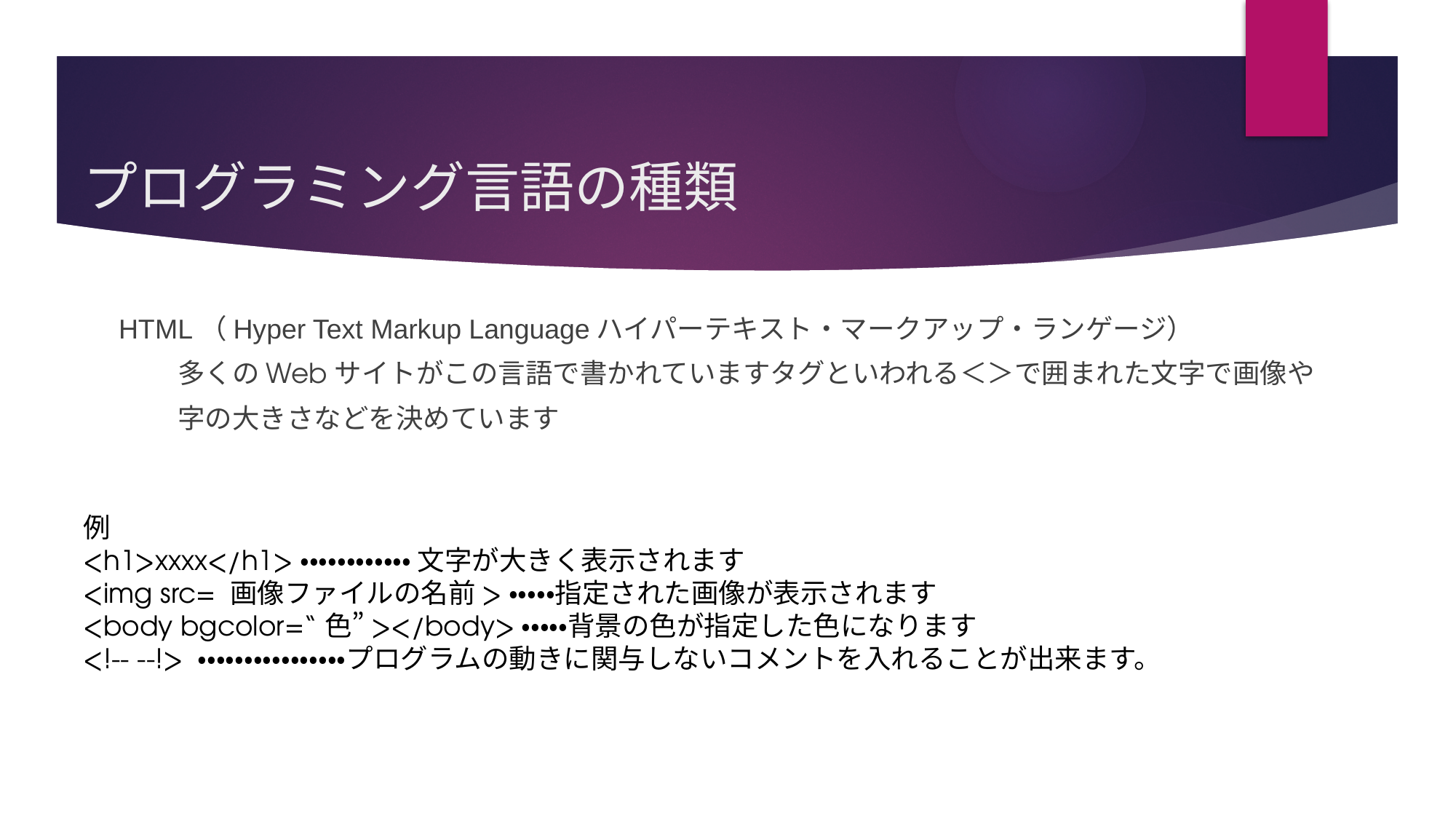

# プログラミング言語の種類
   HTML（Hyper Text Markup Languageハイパーテキスト・マークアップ・ランゲージ）
　　　多くのWebサイトがこの言語で書かれていますタグといわれる＜＞で囲まれた文字で画像や
　　　字の大きさなどを決めています
7
例
<h1>xxxx</h1>・・・・・・・・・・・・ 文字が大きく表示されます
<img src= 画像ファイルの名前>・・・・・指定された画像が表示されます
<body bgcolor=“色”></body>・・・・・背景の色が指定した色になります
<!-- --!> ・・・・・・・・・・・・・・・・プログラムの動きに関与しないコメントを入れることが出来ます。